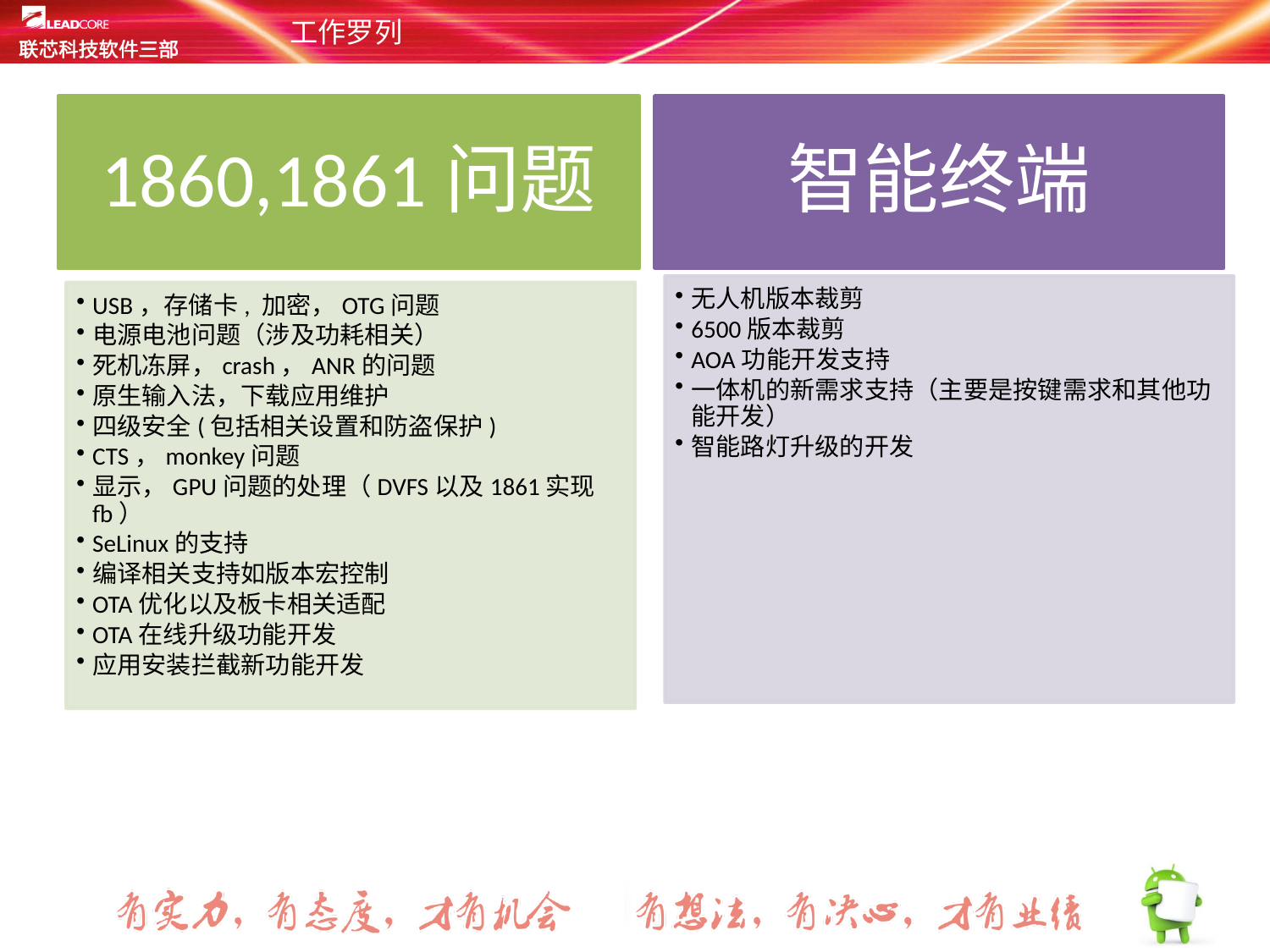

# 工作罗列
1860,1861问题
USB，存储卡, 加密，OTG问题
电源电池问题（涉及功耗相关）
死机冻屏，crash，ANR的问题
原生输入法，下载应用维护
四级安全(包括相关设置和防盗保护)
CTS，monkey问题
显示，GPU问题的处理（DVFS以及1861实现fb）
SeLinux的支持
编译相关支持如版本宏控制
OTA优化以及板卡相关适配
OTA在线升级功能开发
应用安装拦截新功能开发
智能终端
无人机版本裁剪
6500版本裁剪
AOA功能开发支持
一体机的新需求支持（主要是按键需求和其他功能开发）
智能路灯升级的开发